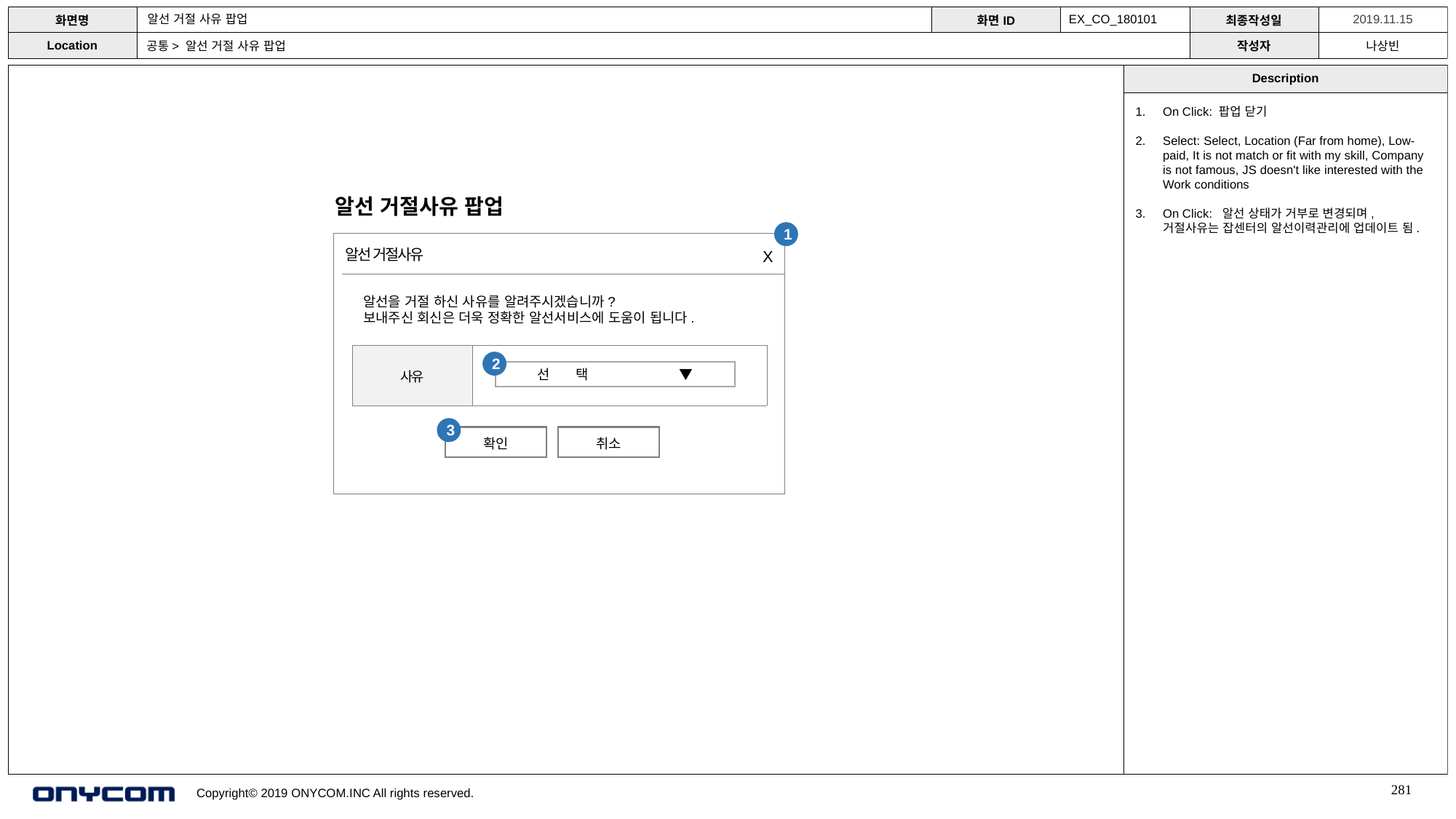

알선 거절 사유 팝업
EX_CO_180101
공통> 알선 거절 사유 팝업
On Click: 팝업 닫기

Select: Select, Location (Far from home), Low-paid, It is not match or fit with my skill, Company is not famous, JS doesn't like interested with the Work conditions

On Click:  알선 상태가 거부로 변경되며, 거절사유는 잡센터의 알선이력관리에 업데이트 됨.
알선 거절사유 팝업
1

알선 거절사유
X
알선을 거절 하신 사유를 알려주시겠습니까?
보내주신 회신은 더욱 정확한 알선서비스에 도움이 됩니다.
| 사유 |  |
| --- | --- |
2
선            택                                        ▼
이력보기
3
취소
확인
281